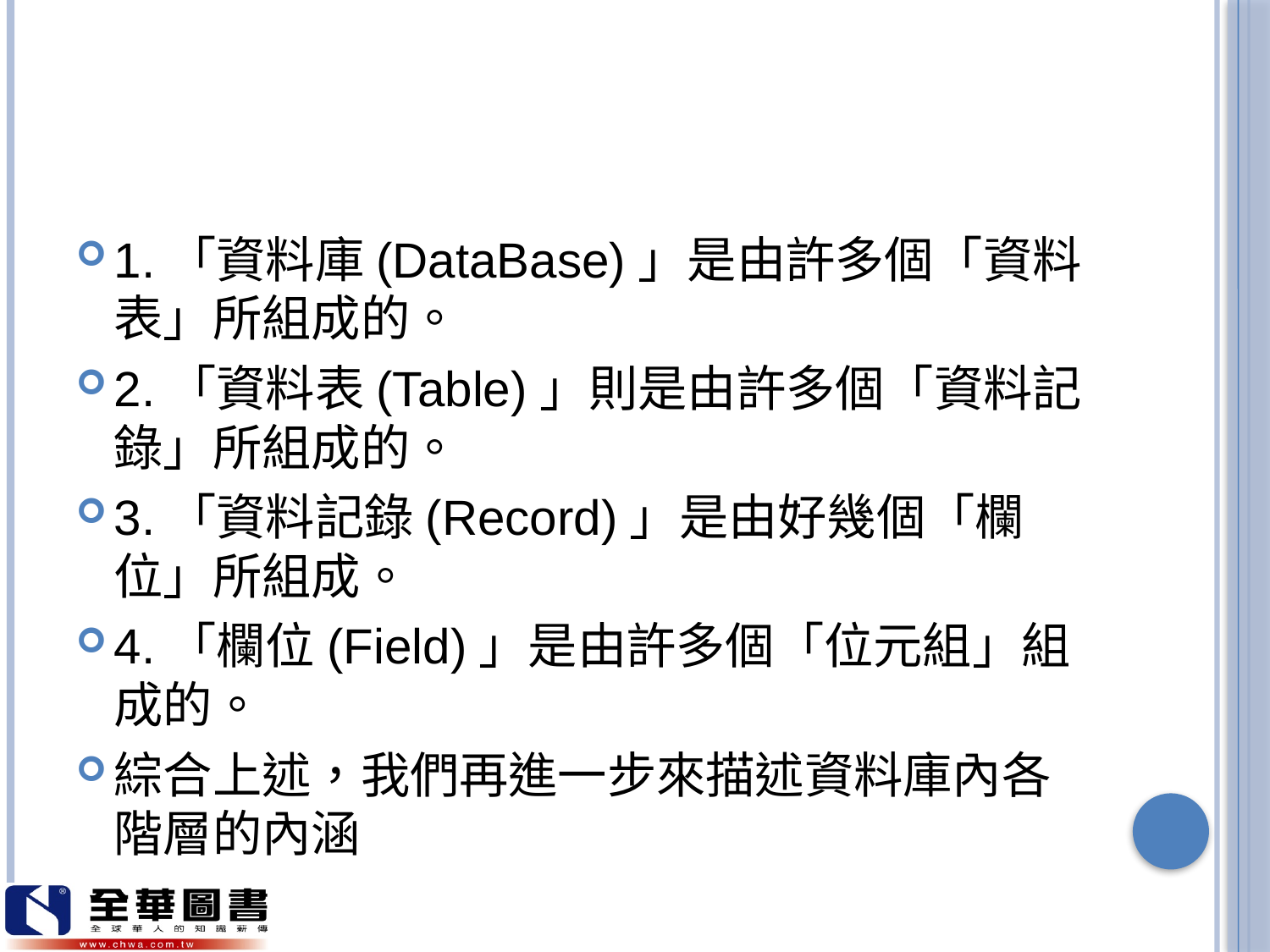

#
1.「資料庫(DataBase)」是由許多個「資料表」所組成的。
2.「資料表(Table)」則是由許多個「資料記錄」所組成的。
3.「資料記錄(Record)」是由好幾個「欄位」所組成。
4.「欄位(Field)」是由許多個「位元組」組成的。
綜合上述，我們再進一步來描述資料庫內各階層的內涵